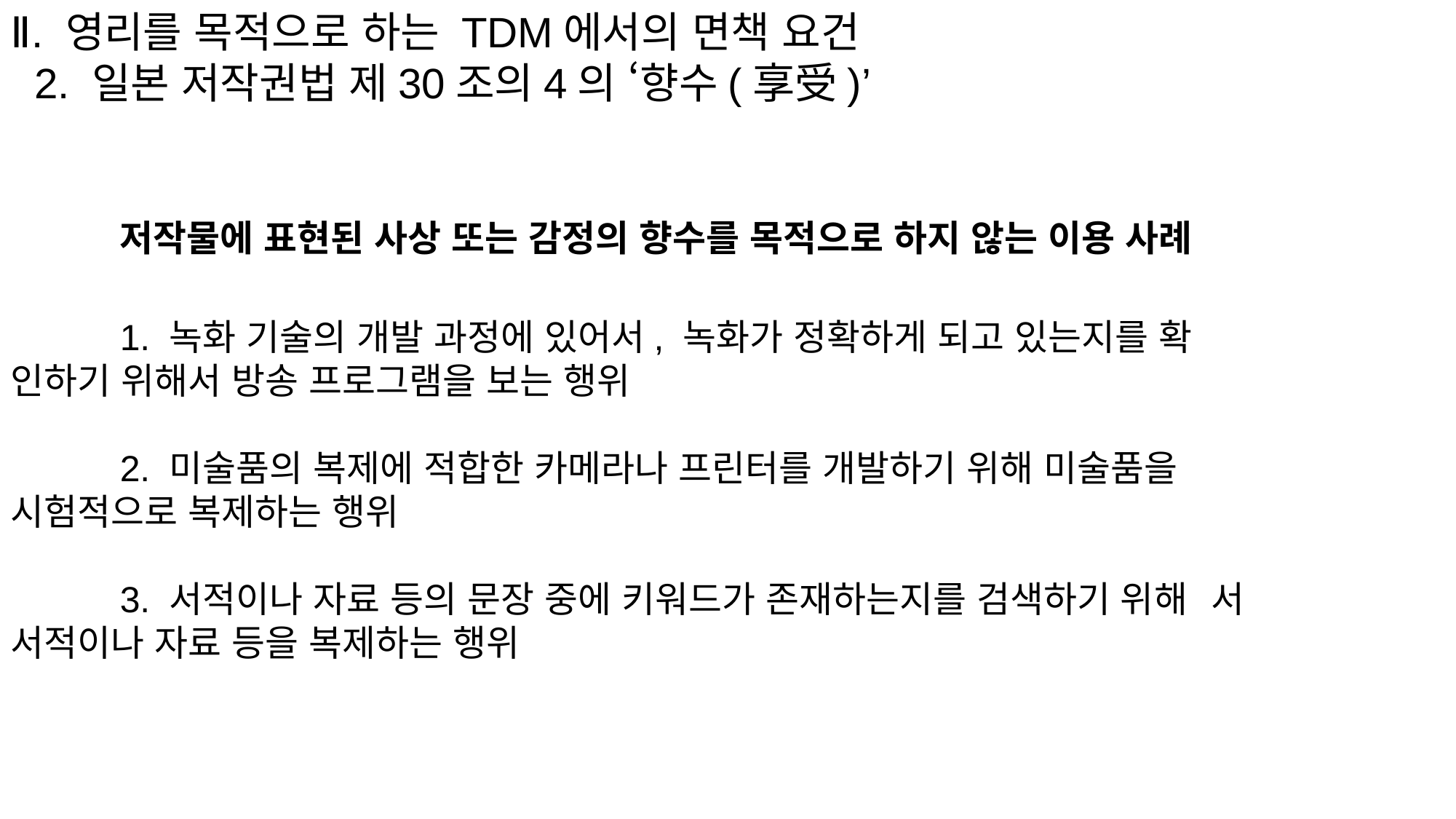

Ⅱ. 영리를 목적으로 하는 TDM에서의 면책 요건
  2. 일본 저작권법 제30조의4의 ‘향수(享受)’

	저작물에 표현된 사상 또는 감정의 향수를 목적으로 하지 않는 이용 사례

	1. 녹화 기술의 개발 과정에 있어서, 녹화가 정확하게 되고 있는지를 확	인하기 위해서 방송 프로그램을 보는 행위

	2. 미술품의 복제에 적합한 카메라나 프린터를 개발하기 위해 미술품을 	시험적으로 복제하는 행위

	3. 서적이나 자료 등의 문장 중에 키워드가 존재하는지를 검색하기 위해	서 서적이나 자료 등을 복제하는 행위